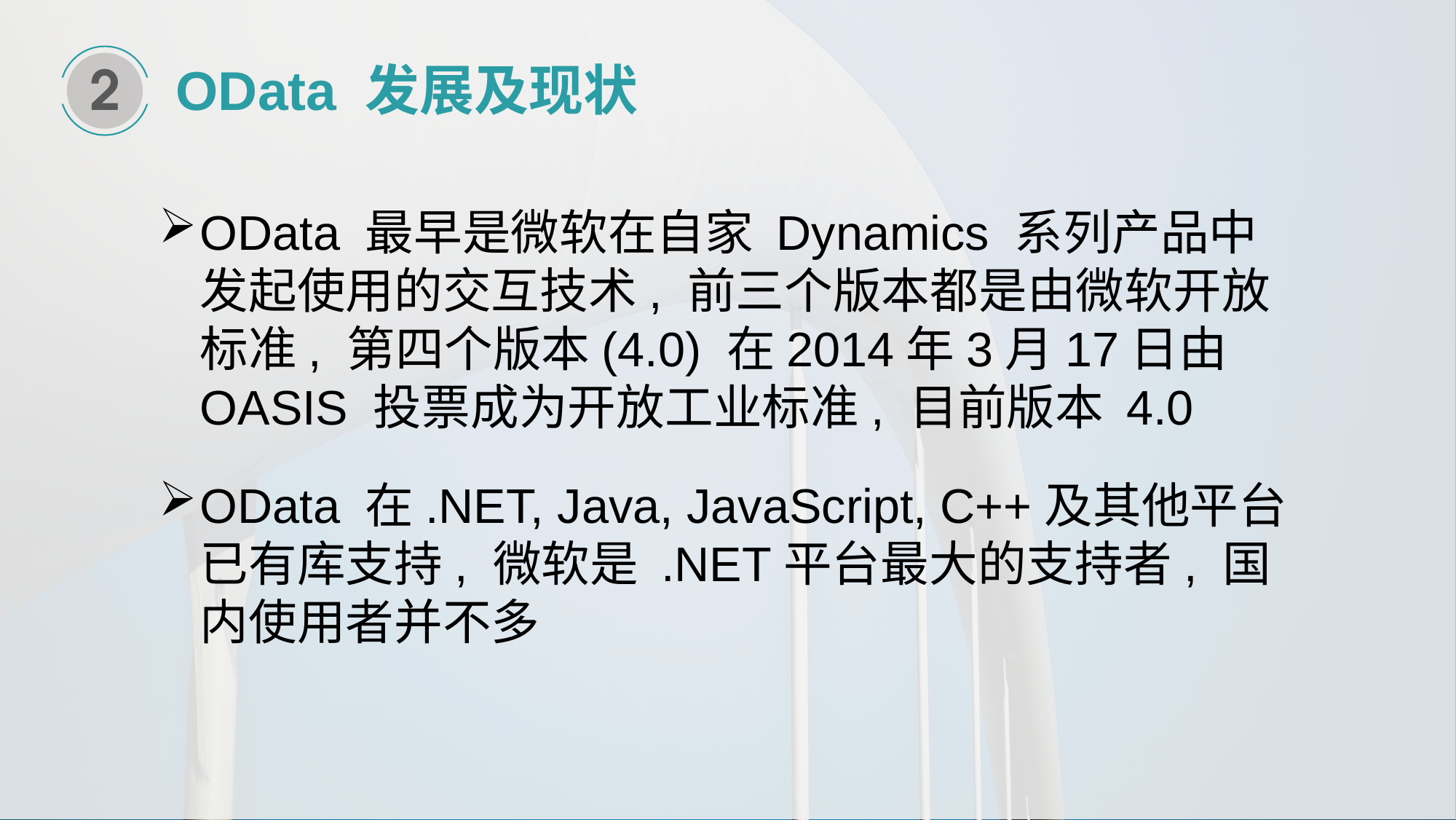

2
OData 发展及现状
OData 最早是微软在自家 Dynamics 系列产品中发起使用的交互技术, 前三个版本都是由微软开放标准, 第四个版本(4.0) 在2014年3月17日由 OASIS 投票成为开放工业标准, 目前版本 4.0

OData 在.NET, Java, JavaScript, C++及其他平台已有库支持, 微软是 .NET平台最大的支持者, 国内使用者并不多